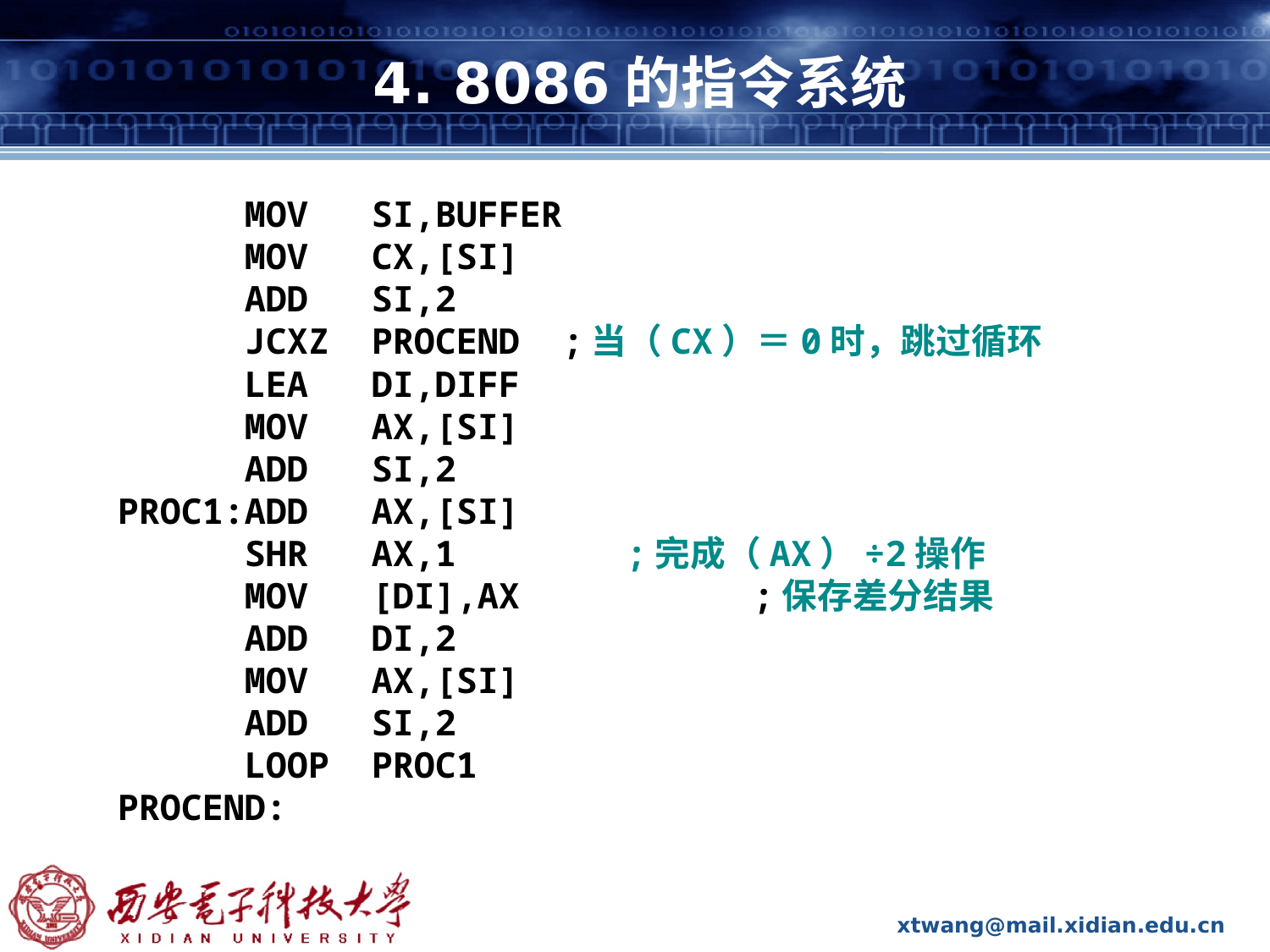

# 4. 8086的指令系统
	MOV 	SI,BUFFER
	MOV 	CX,[SI]
	ADD	SI,2
	JCXZ	PROCEND  ;当（CX）＝0时，跳过循环
	LEA	DI,DIFF
	MOV 	AX,[SI]
	ADD	SI,2
PROC1:ADD	AX,[SI]
	SHR	AX,1		;完成（AX）÷2操作
	MOV 	[DI],AX		;保存差分结果
	ADD	DI,2
	MOV	AX,[SI]
	ADD	SI,2
	LOOP 	PROC1
PROCEND: